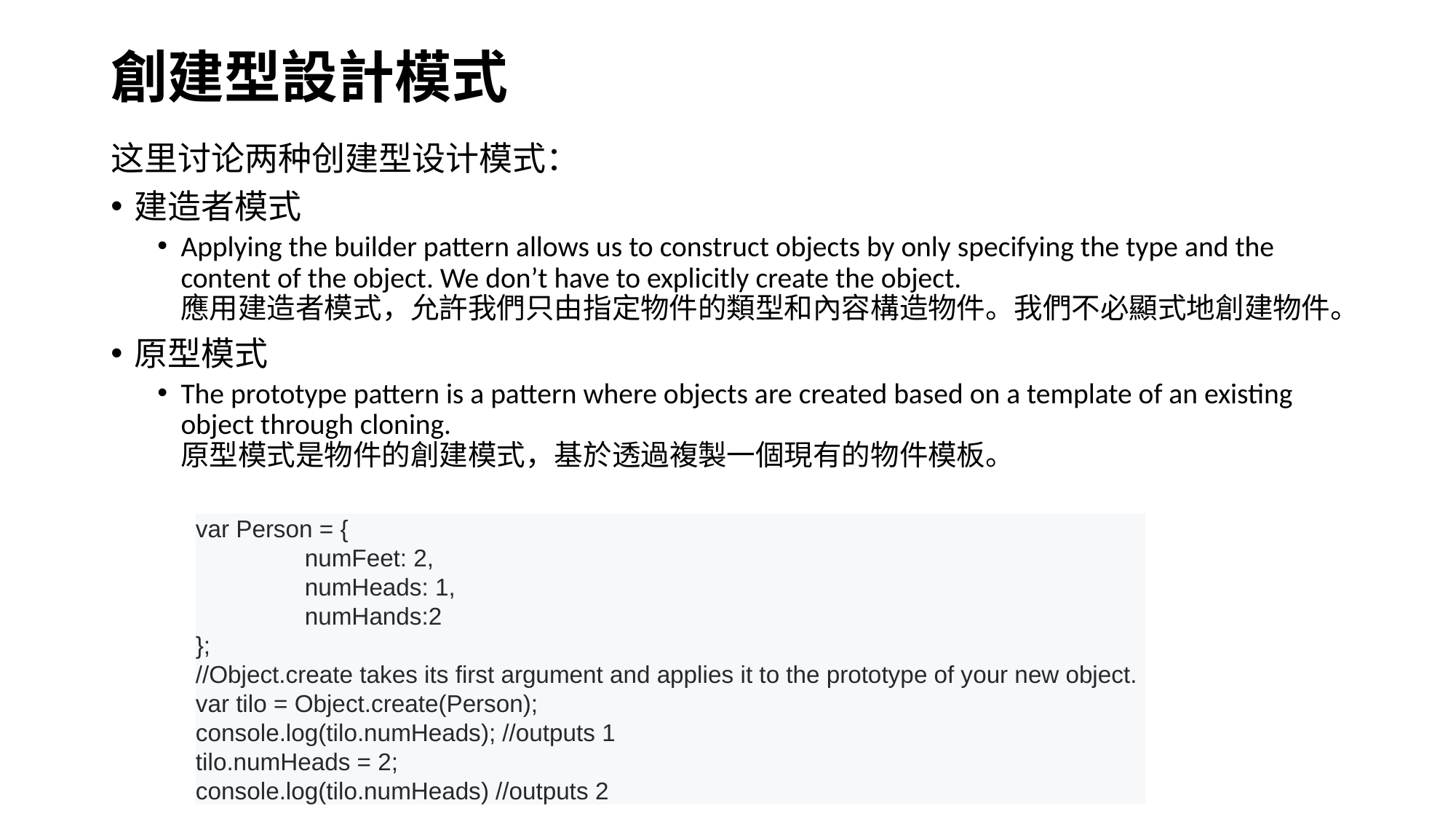

# 創建型設計模式
这里讨论两种创建型设计模式：
建造者模式
Applying the builder pattern allows us to construct objects by only specifying the type and the content of the object. We don’t have to explicitly create the object.
應用建造者模式，允許我們只由指定物件的類型和內容構造物件。我們不必顯式地創建物件。
原型模式
The prototype pattern is a pattern where objects are created based on a template of an existing object through cloning.
原型模式是物件的創建模式，基於透過複製一個現有的物件模板。
var Person = {
	numFeet: 2,
	numHeads: 1,
	numHands:2
};
//Object.create takes its first argument and applies it to the prototype of your new object.
var tilo = Object.create(Person);
console.log(tilo.numHeads); //outputs 1
tilo.numHeads = 2;
console.log(tilo.numHeads) //outputs 2